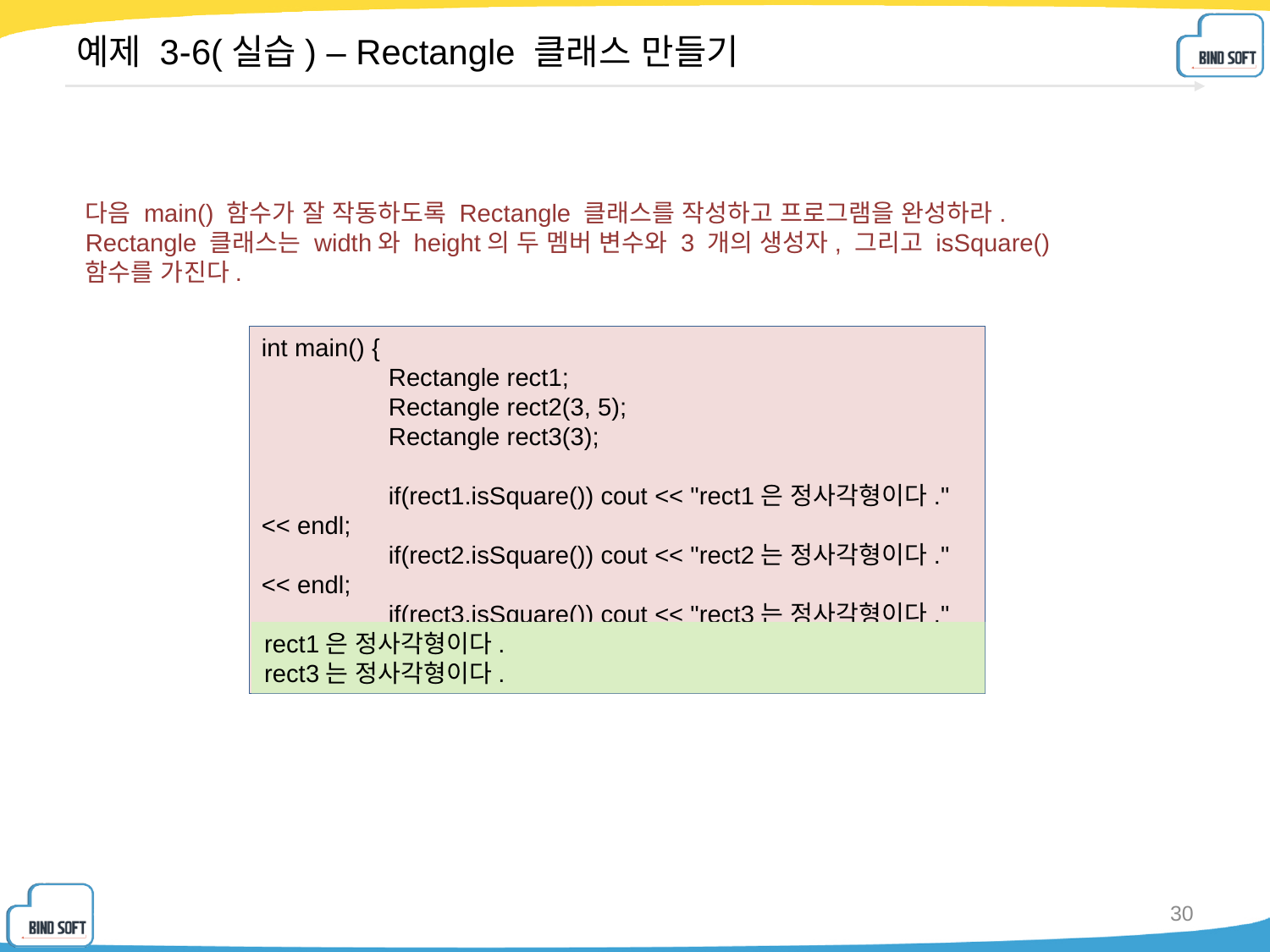

# 예제 3-6(실습) – Rectangle 클래스 만들기
다음 main() 함수가 잘 작동하도록 Rectangle 클래스를 작성하고 프로그램을 완성하라.
Rectangle 클래스는 width와 height의 두 멤버 변수와 3 개의 생성자, 그리고 isSquare() 함수를 가진다.
int main() {
	Rectangle rect1;
	Rectangle rect2(3, 5);
	Rectangle rect3(3);

	if(rect1.isSquare()) cout << "rect1은 정사각형이다." << endl;
	if(rect2.isSquare()) cout << "rect2는 정사각형이다." << endl;
	if(rect3.isSquare()) cout << "rect3는 정사각형이다." << endl;
}
rect1은 정사각형이다.
rect3는 정사각형이다.
30